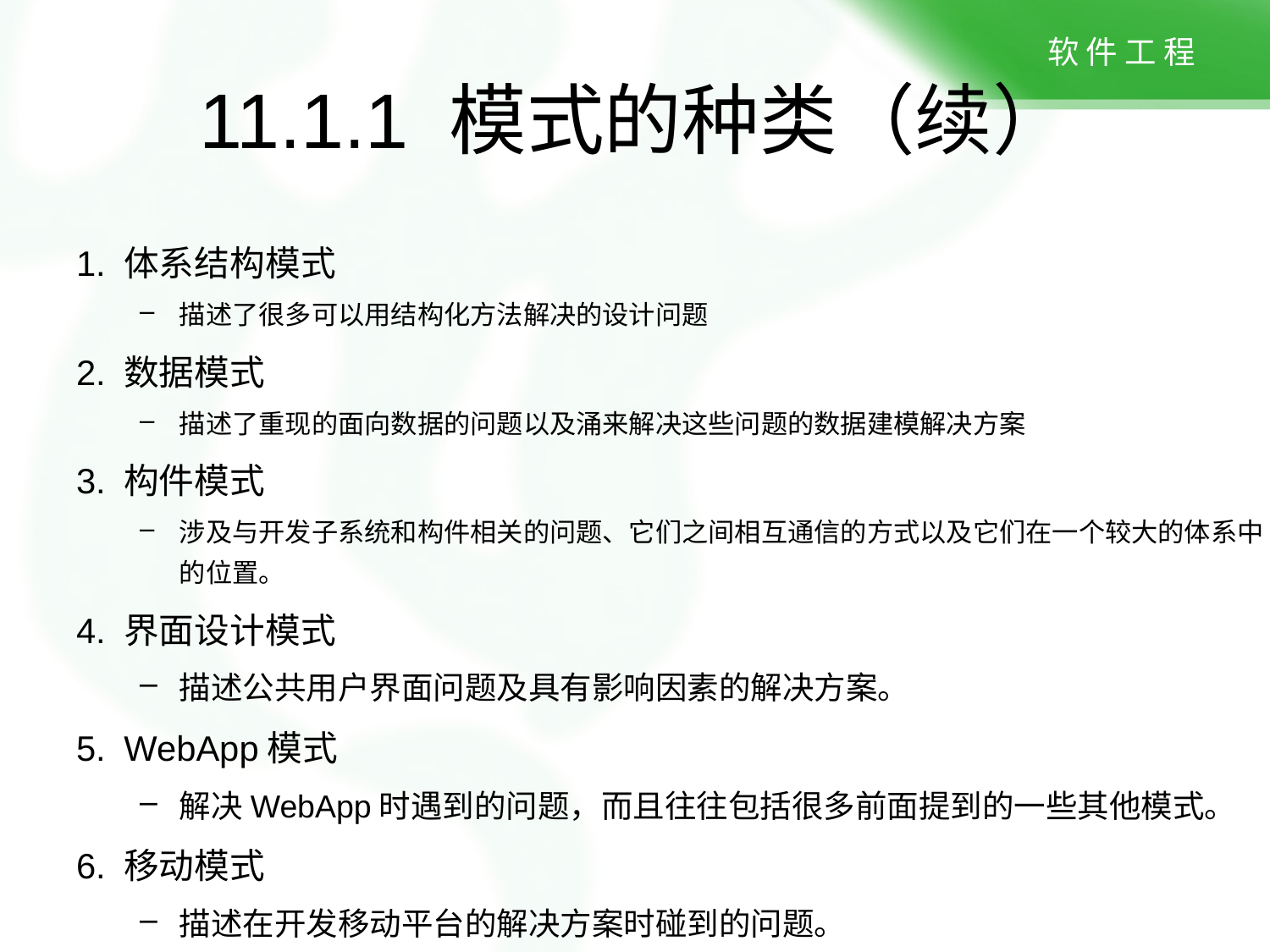

# 11.1.1 模式的种类（续）
体系结构模式
描述了很多可以用结构化方法解决的设计问题
数据模式
描述了重现的面向数据的问题以及涌来解决这些问题的数据建模解决方案
构件模式
涉及与开发子系统和构件相关的问题、它们之间相互通信的方式以及它们在一个较大的体系中的位置。
界面设计模式
描述公共用户界面问题及具有影响因素的解决方案。
WebApp模式
解决WebApp时遇到的问题，而且往往包括很多前面提到的一些其他模式。
移动模式
描述在开发移动平台的解决方案时碰到的问题。